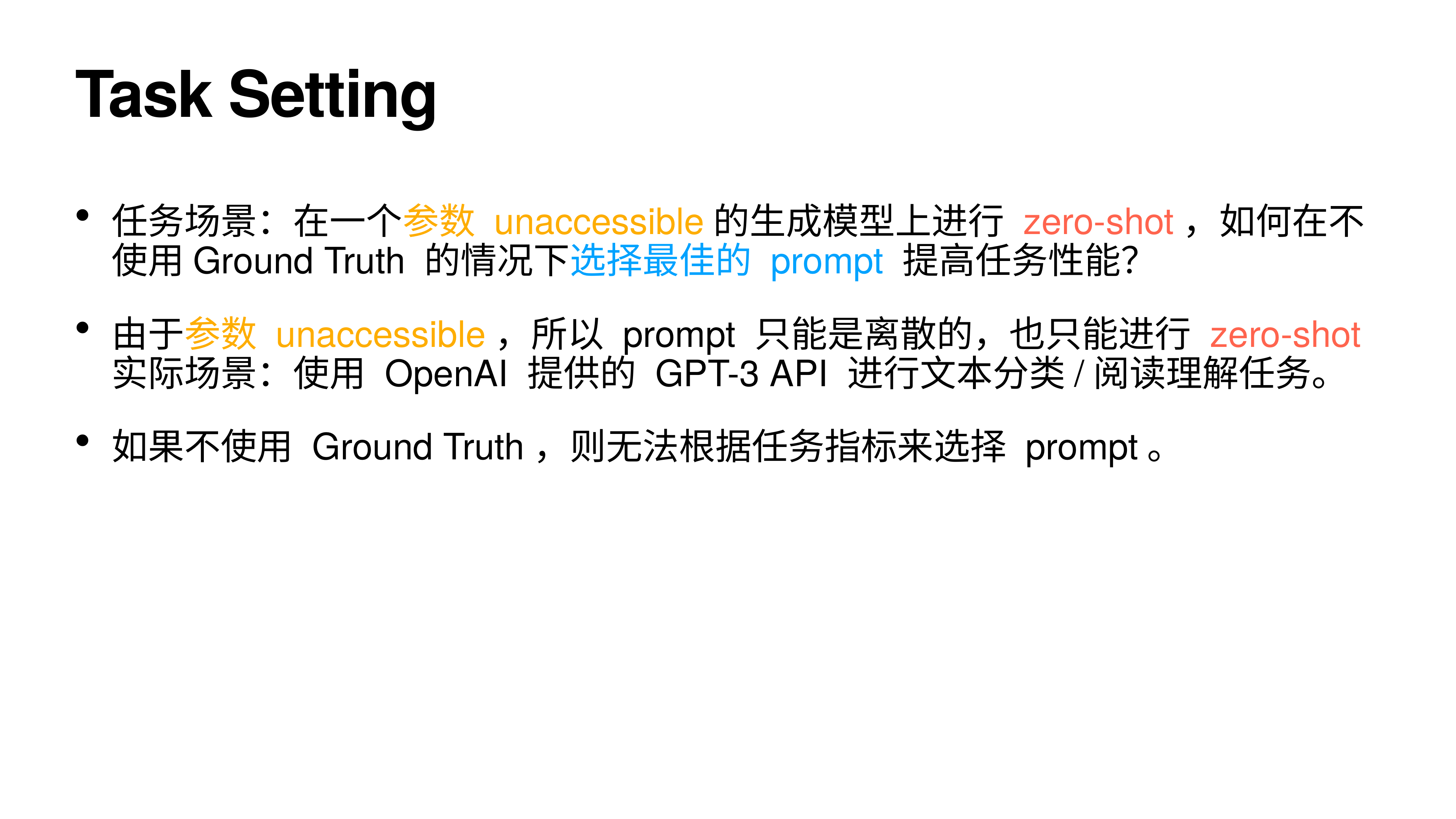

# Task Setting
任务场景：在一个参数 unaccessible的生成模型上进行 zero-shot，如何在不使用Ground Truth 的情况下选择最佳的 prompt 提高任务性能？
由于参数 unaccessible，所以 prompt 只能是离散的，也只能进行 zero-shot
实际场景：使用 OpenAI 提供的 GPT-3 API 进行文本分类/阅读理解任务。
如果不使用 Ground Truth，则无法根据任务指标来选择 prompt。